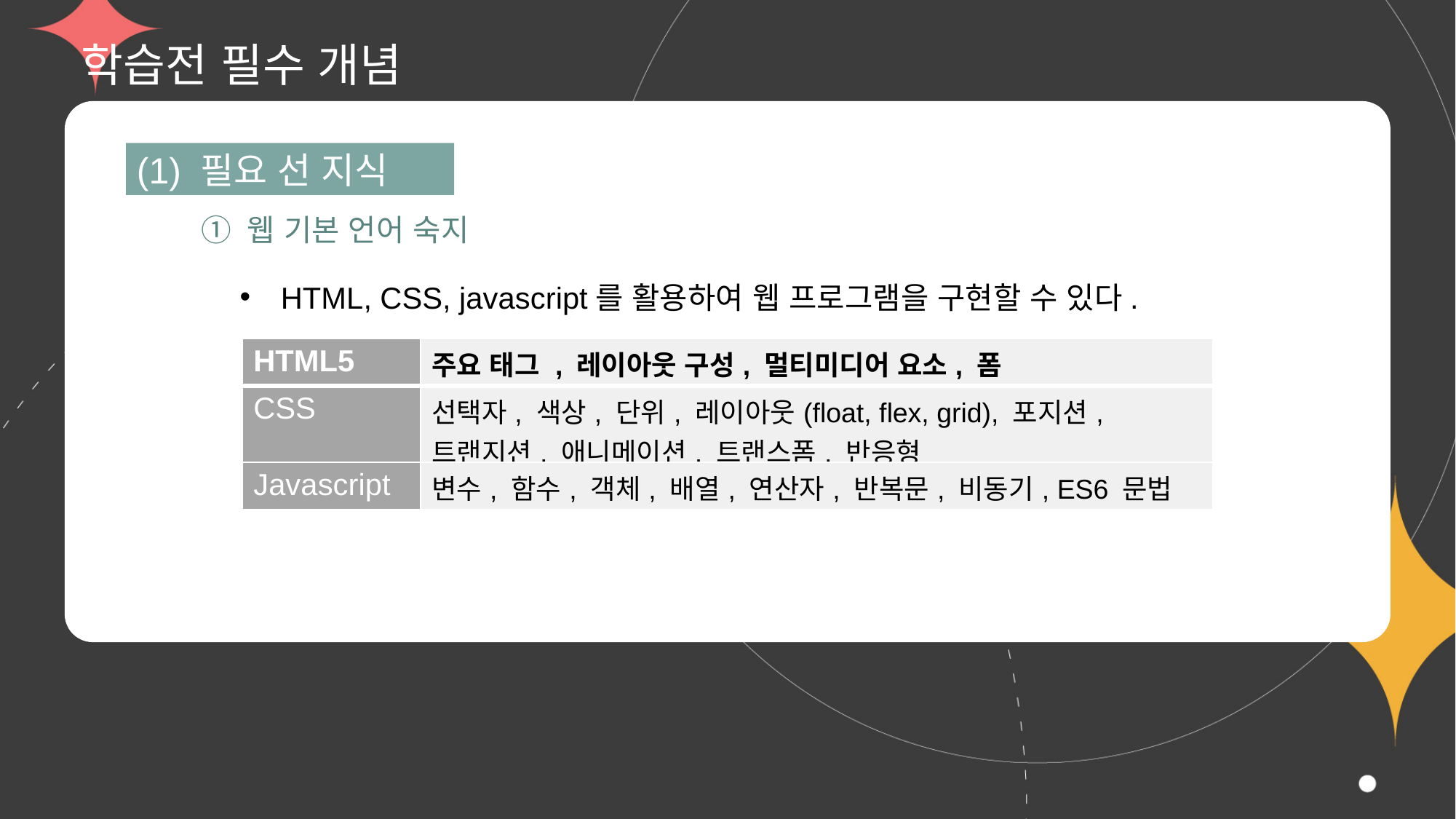

# 학습전 필수 개념
(1) 필요 선 지식
① 웹 기본 언어 숙지
HTML, CSS, javascript를 활용하여 웹 프로그램을 구현할 수 있다.
| HTML5 | 주요 태그 , 레이아웃 구성, 멀티미디어 요소, 폼 |
| --- | --- |
| CSS | 선택자, 색상, 단위, 레이아웃(float, flex, grid), 포지션, 트랜지션, 애니메이션, 트랜스폼, 반응형 |
| Javascript | 변수, 함수, 객체, 배열, 연산자, 반복문, 비동기, ES6 문법 |